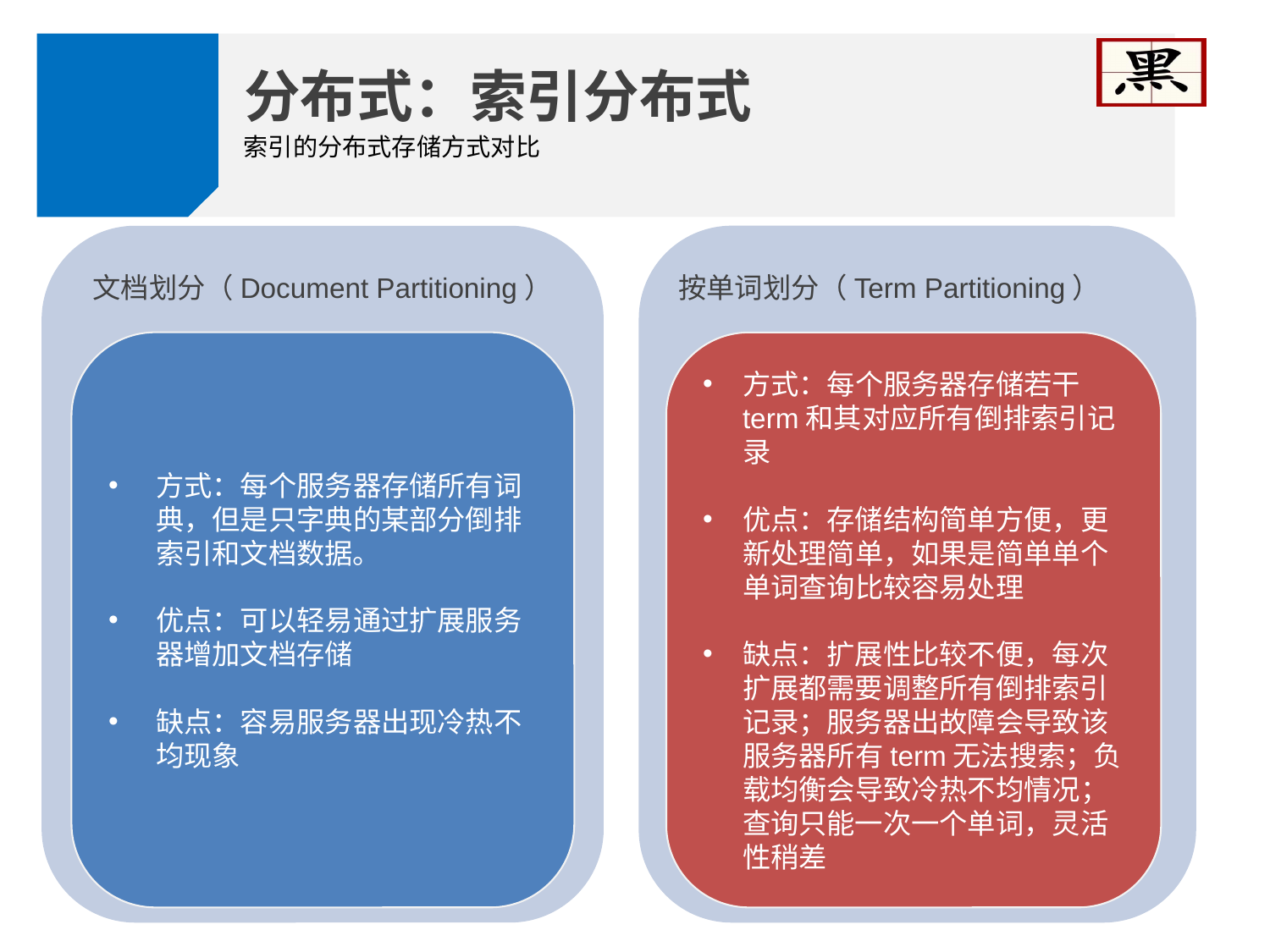

分布式：索引分布式
索引的分布式存储方式对比
文档划分（Document Partitioning）

按单词划分（Term Partitioning）

方式：每个服务器存储所有词典，但是只字典的某部分倒排索引和文档数据。

优点：可以轻易通过扩展服务器增加文档存储

缺点：容易服务器出现冷热不均现象

方式：每个服务器存储若干term和其对应所有倒排索引记录

优点：存储结构简单方便，更新处理简单，如果是简单单个单词查询比较容易处理

缺点：扩展性比较不便，每次扩展都需要调整所有倒排索引记录；服务器出故障会导致该服务器所有term无法搜索；负载均衡会导致冷热不均情况；查询只能一次一个单词，灵活性稍差